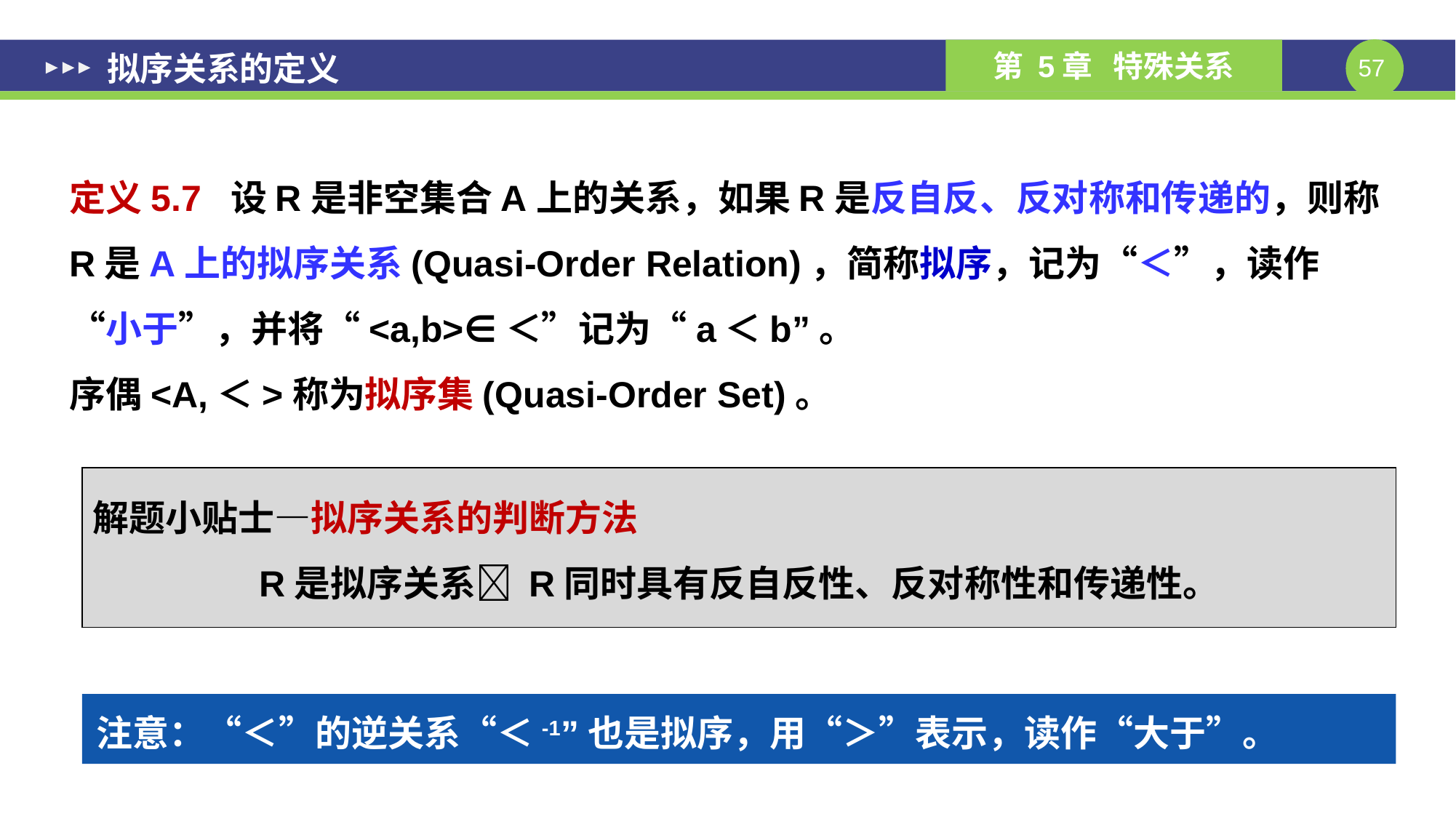

# 拟序关系的定义
定义5.7  设R是非空集合A上的关系，如果R是反自反、反对称和传递的，则称R是A上的拟序关系(Quasi-Order Relation)，简称拟序，记为“＜”，读作“小于”，并将“<a,b>∈＜”记为“a＜b”。
序偶<A,＜>称为拟序集(Quasi-Order Set)。
解题小贴士—拟序关系的判断方法
R是拟序关系⇔ R同时具有反自反性、反对称性和传递性。
注意：“＜”的逆关系“＜-1”也是拟序，用“＞”表示，读作“大于”。